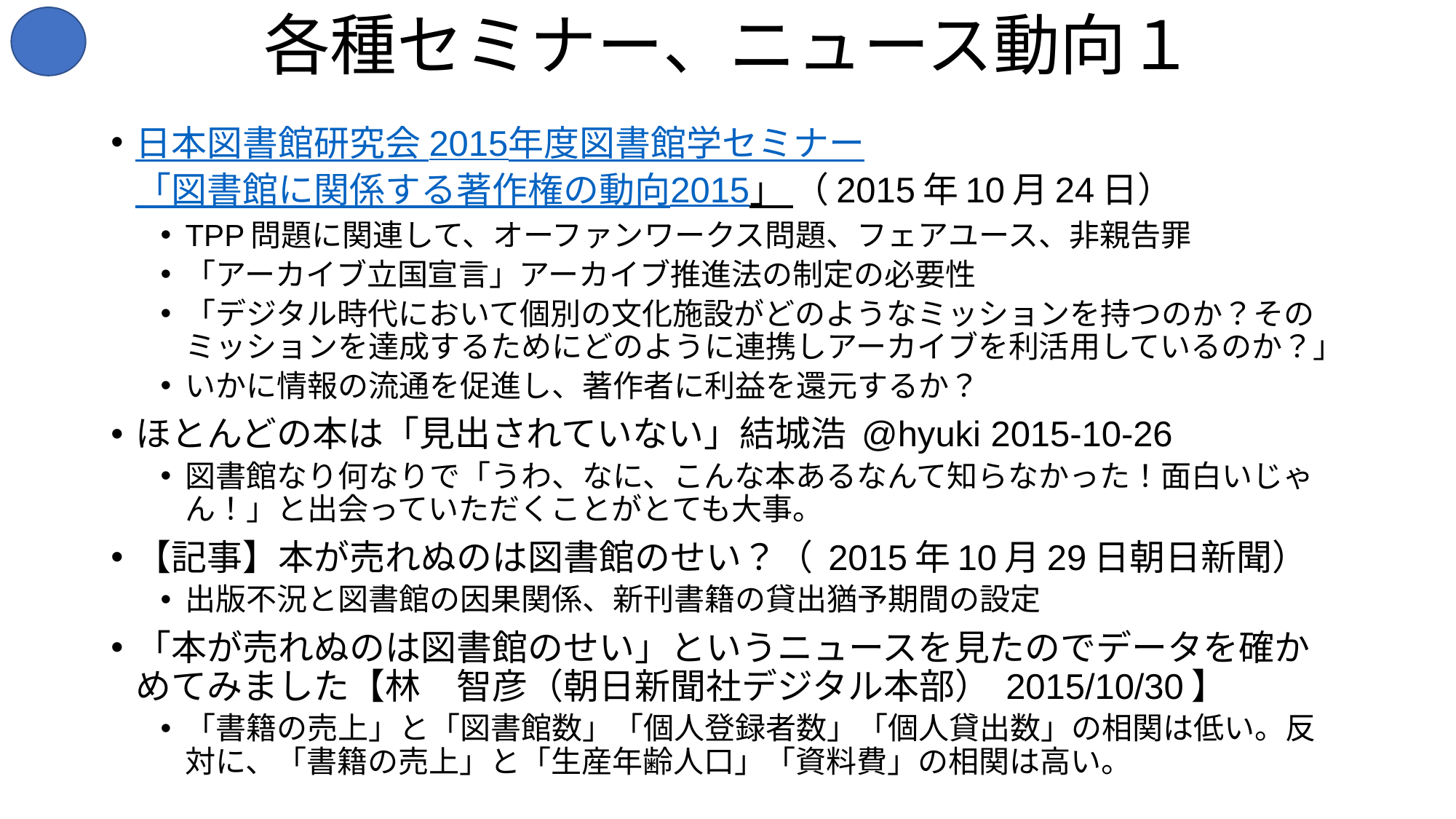

# 各種セミナー、ニュース動向１

日本図書館研究会 2015年度図書館学セミナー
「図書館に関係する著作権の動向2015」 （2015年10月24日）
TPP問題に関連して、オーファンワークス問題、フェアユース、非親告罪
「アーカイブ立国宣言」アーカイブ推進法の制定の必要性
「デジタル時代において個別の文化施設がどのようなミッションを持つのか？そのミッションを達成するためにどのように連携しアーカイブを利活用しているのか？」
いかに情報の流通を促進し、著作者に利益を還元するか？
ほとんどの本は「見出されていない」結城浩 @hyuki 2015-10-26
図書館なり何なりで「うわ、なに、こんな本あるなんて知らなかった！面白いじゃん！」と出会っていただくことがとても大事。
【記事】本が売れぬのは図書館のせい？（ 2015年10月29日朝日新聞）
出版不況と図書館の因果関係、新刊書籍の貸出猶予期間の設定
「本が売れぬのは図書館のせい」というニュースを見たのでデータを確かめてみました【林　智彦（朝日新聞社デジタル本部） 2015/10/30】
「書籍の売上」と「図書館数」「個人登録者数」「個人貸出数」の相関は低い。反対に、「書籍の売上」と「生産年齢人口」「資料費」の相関は高い。